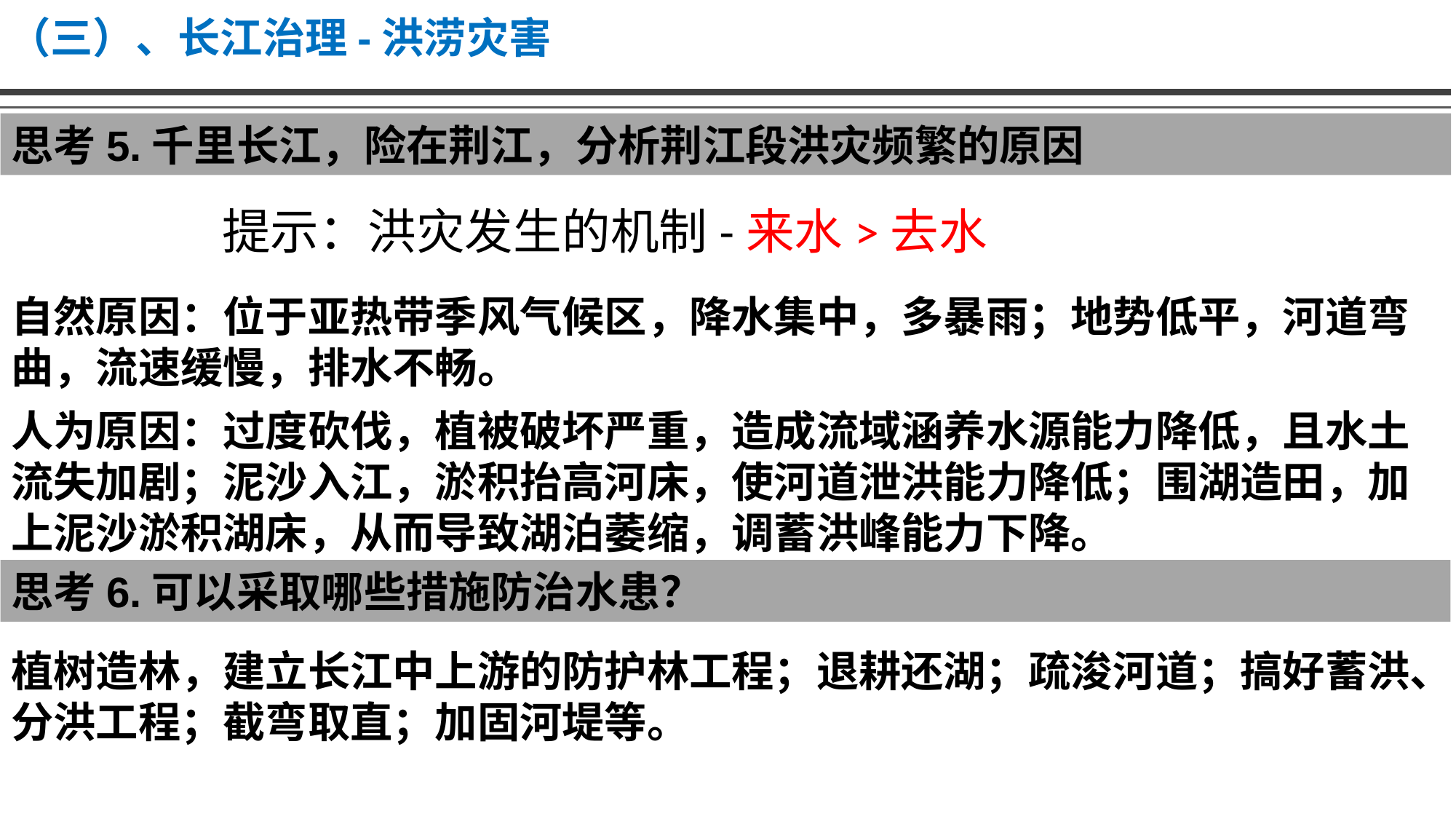

（三）、长江治理-洪涝灾害
思考5.千里长江，险在荆江，分析荆江段洪灾频繁的原因
提示：洪灾发生的机制-来水>去水
自然原因：位于亚热带季风气候区，降水集中，多暴雨；地势低平，河道弯曲，流速缓慢，排水不畅。
人为原因：过度砍伐，植被破坏严重，造成流域涵养水源能力降低，且水土流失加剧；泥沙入江，淤积抬高河床，使河道泄洪能力降低；围湖造田，加上泥沙淤积湖床，从而导致湖泊萎缩，调蓄洪峰能力下降。
思考6.可以采取哪些措施防治水患？
植树造林，建立长江中上游的防护林工程；退耕还湖；疏浚河道；搞好蓄洪、分洪工程；截弯取直；加固河堤等。